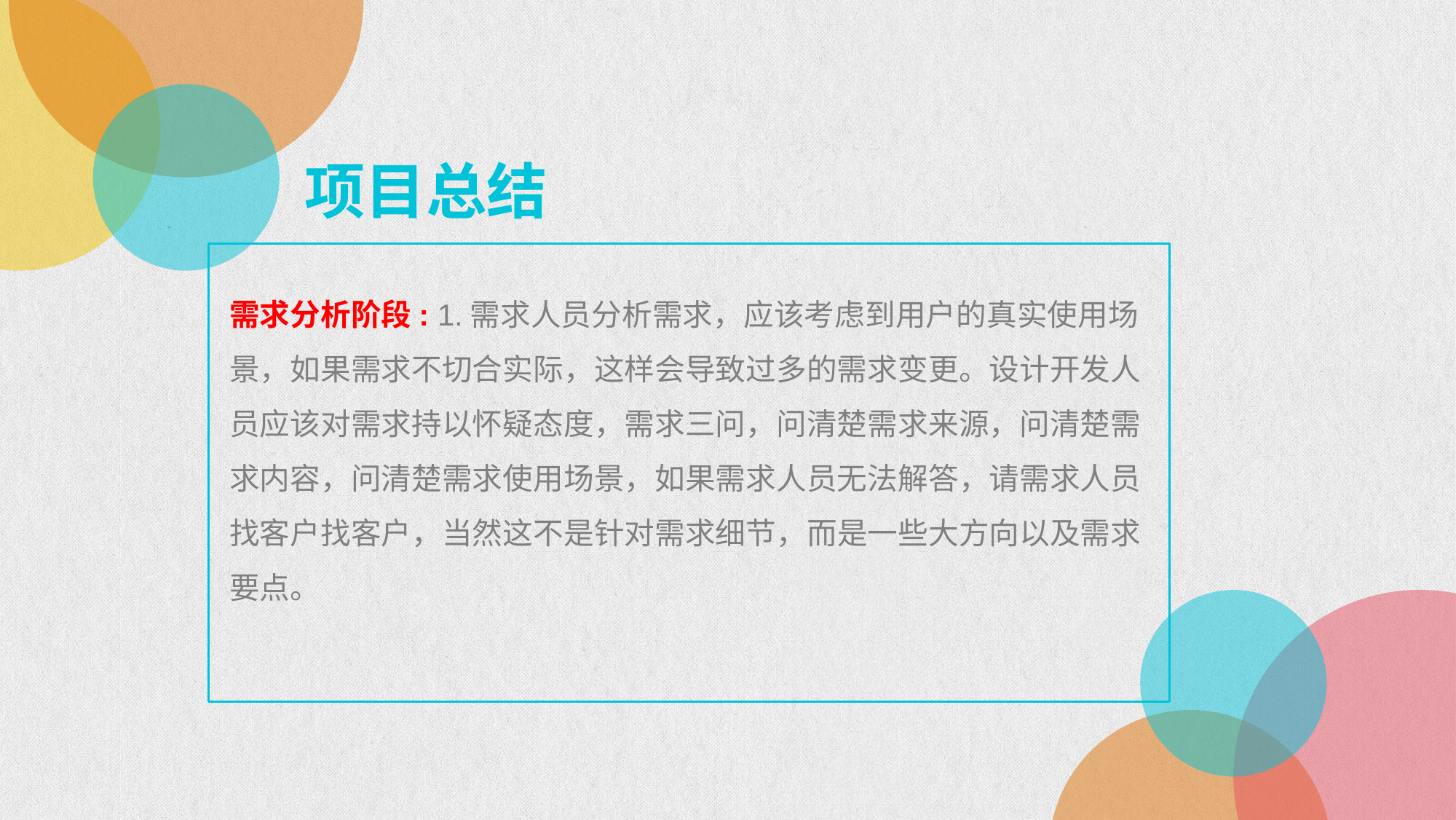

项目总结

需求分析阶段: 1.需求人员分析需求，应该考虑到用户的真实使用场景，如果需求不切合实际，这样会导致过多的需求变更。设计开发人员应该对需求持以怀疑态度，需求三问，问清楚需求来源，问清楚需求内容，问清楚需求使用场景，如果需求人员无法解答，请需求人员找客户找客户，当然这不是针对需求细节，而是一些大方向以及需求要点。